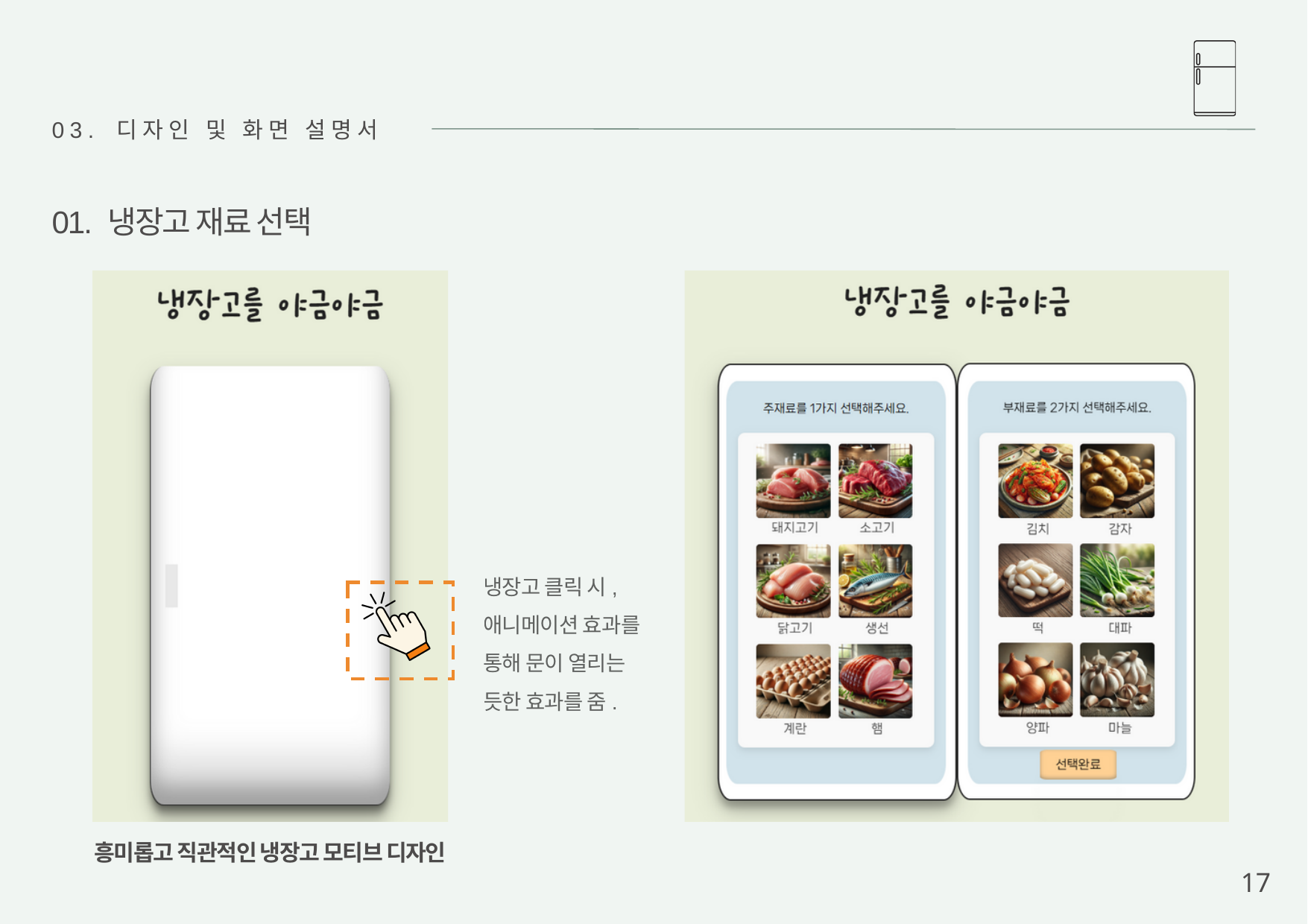

03. 디자인 및 화면 설명서

01. 냉장고 재료 선택

냉장고 클릭 시,
애니메이션 효과를
통해 문이 열리는
듯한 효과를 줌.

흥미롭고 직관적인 냉장고 모티브 디자인
17